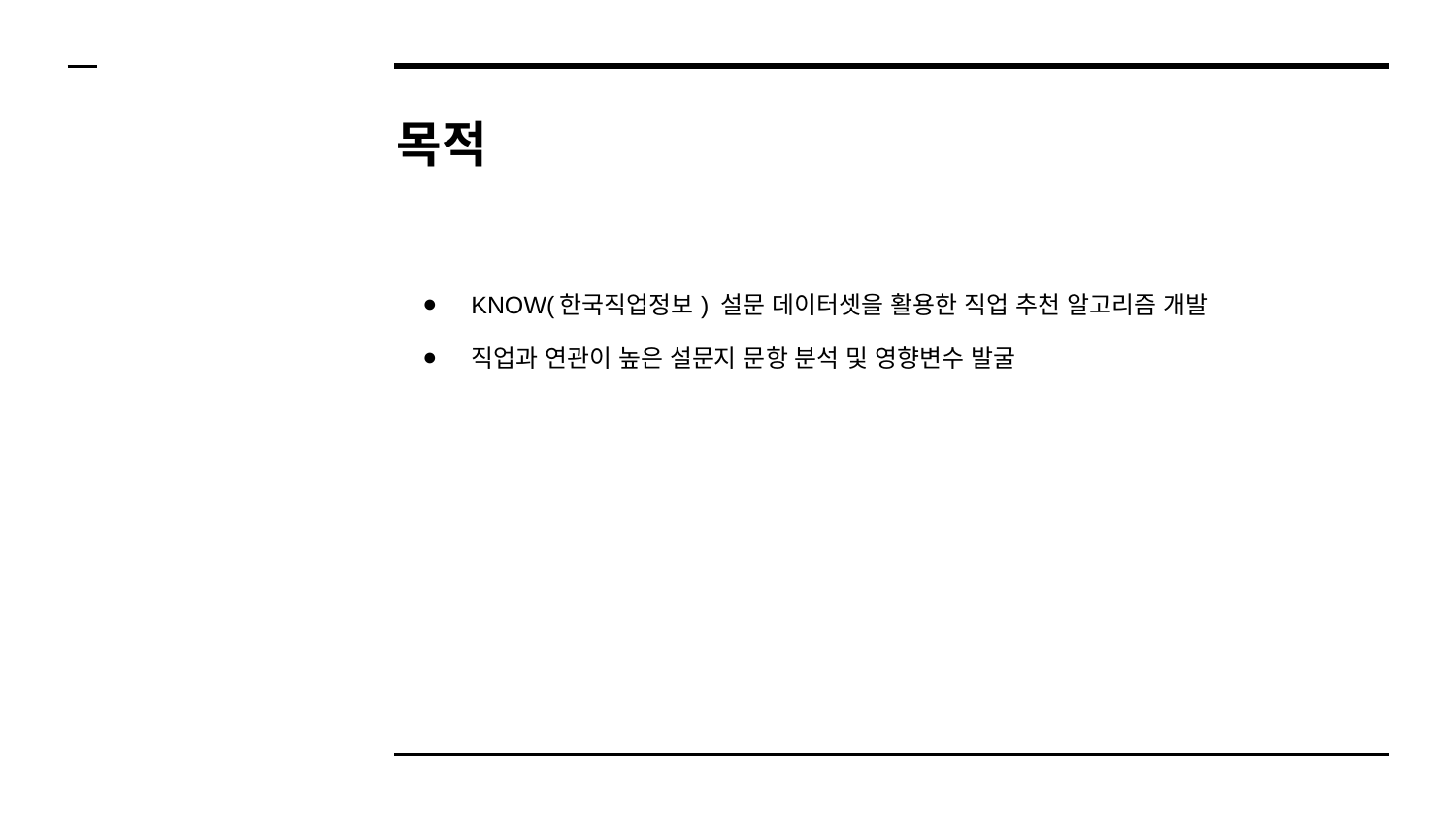

# 목적
KNOW(한국직업정보) 설문 데이터셋을 활용한 직업 추천 알고리즘 개발
직업과 연관이 높은 설문지 문항 분석 및 영향변수 발굴